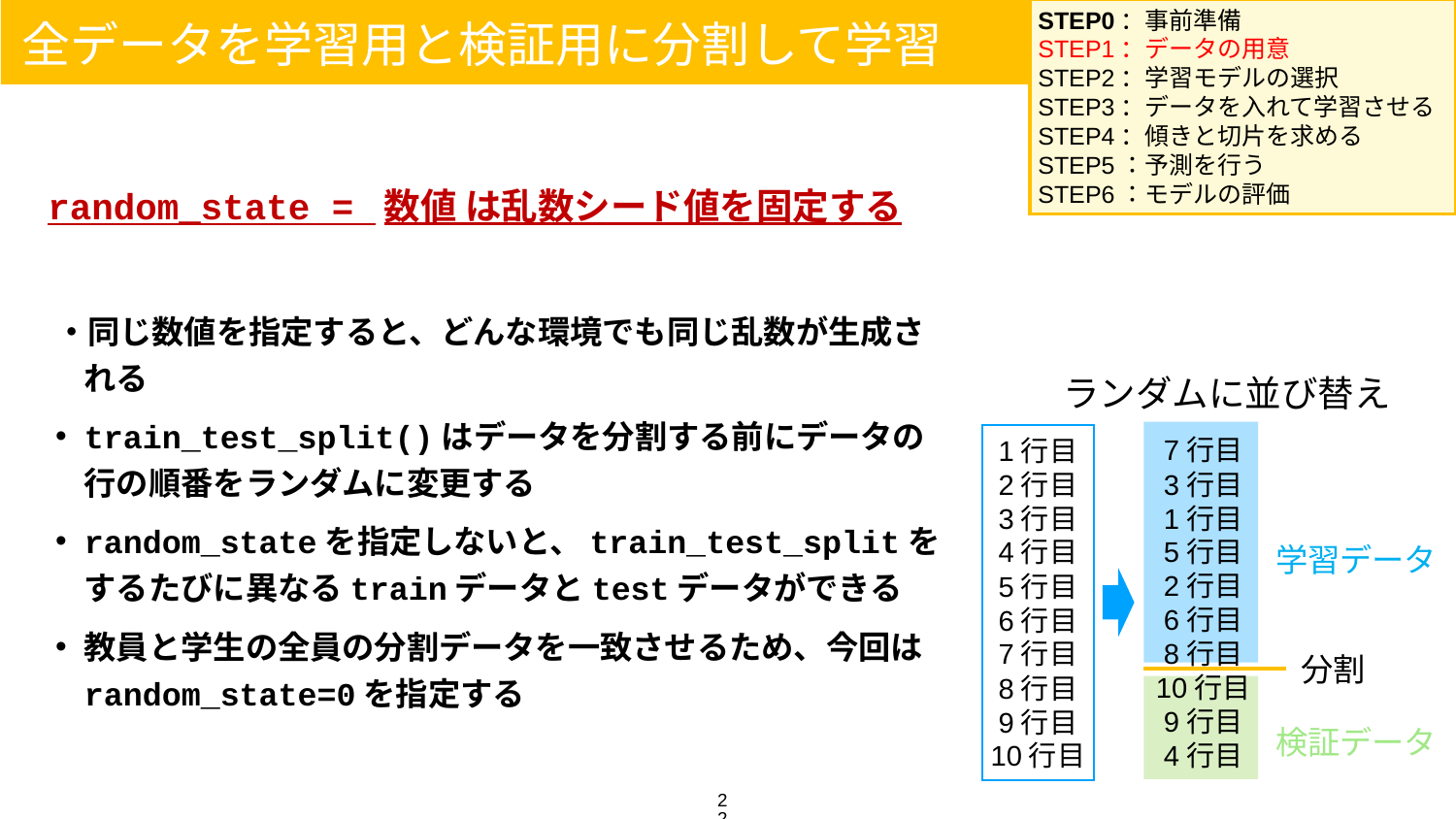

STEP0：事前準備
STEP1：データの用意
STEP2：学習モデルの選択
STEP3：データを入れて学習させる
STEP4：傾きと切片を求める
STEP5：予測を行う
STEP6：モデルの評価

全データを学習用と検証用に分割して学習
random_state = 数値 は乱数シード値を固定する

・同じ数値を指定すると、どんな環境でも同じ乱数が生成される
train_test_split()はデータを分割する前にデータの行の順番をランダムに変更する
random_stateを指定しないと、train_test_splitをするたびに異なるtrainデータとtestデータができる
教員と学生の全員の分割データを一致させるため、今回はrandom_state=0を指定する
ランダムに並び替え

7行目
3行目
1行目
5行目
2行目
6行目
8行目
10行目
9行目
4行目
1行目
2行目
3行目
4行目
5行目
6行目
7行目
8行目
9行目
10行目
学習データ

分割

検証データ
22